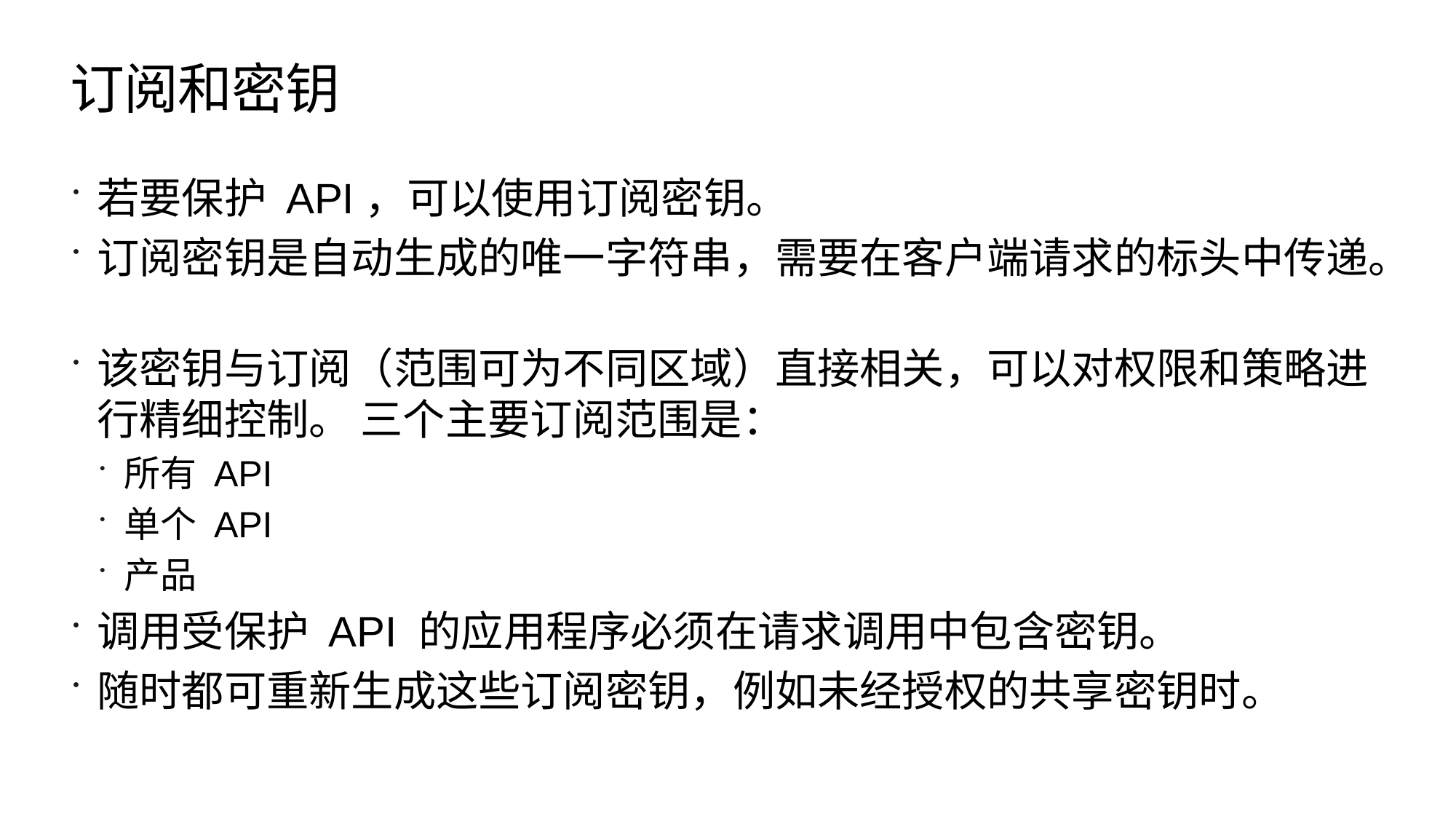

# 订阅和密钥
若要保护 API，可以使用订阅密钥。
订阅密钥是自动生成的唯一字符串，需要在客户端请求的标头中传递。
该密钥与订阅（范围可为不同区域）直接相关，可以对权限和策略进行精细控制。 三个主要订阅范围是：
所有 API
单个 API
产品
调用受保护 API 的应用程序必须在请求调用中包含密钥。
随时都可重新生成这些订阅密钥，例如未经授权的共享密钥时。